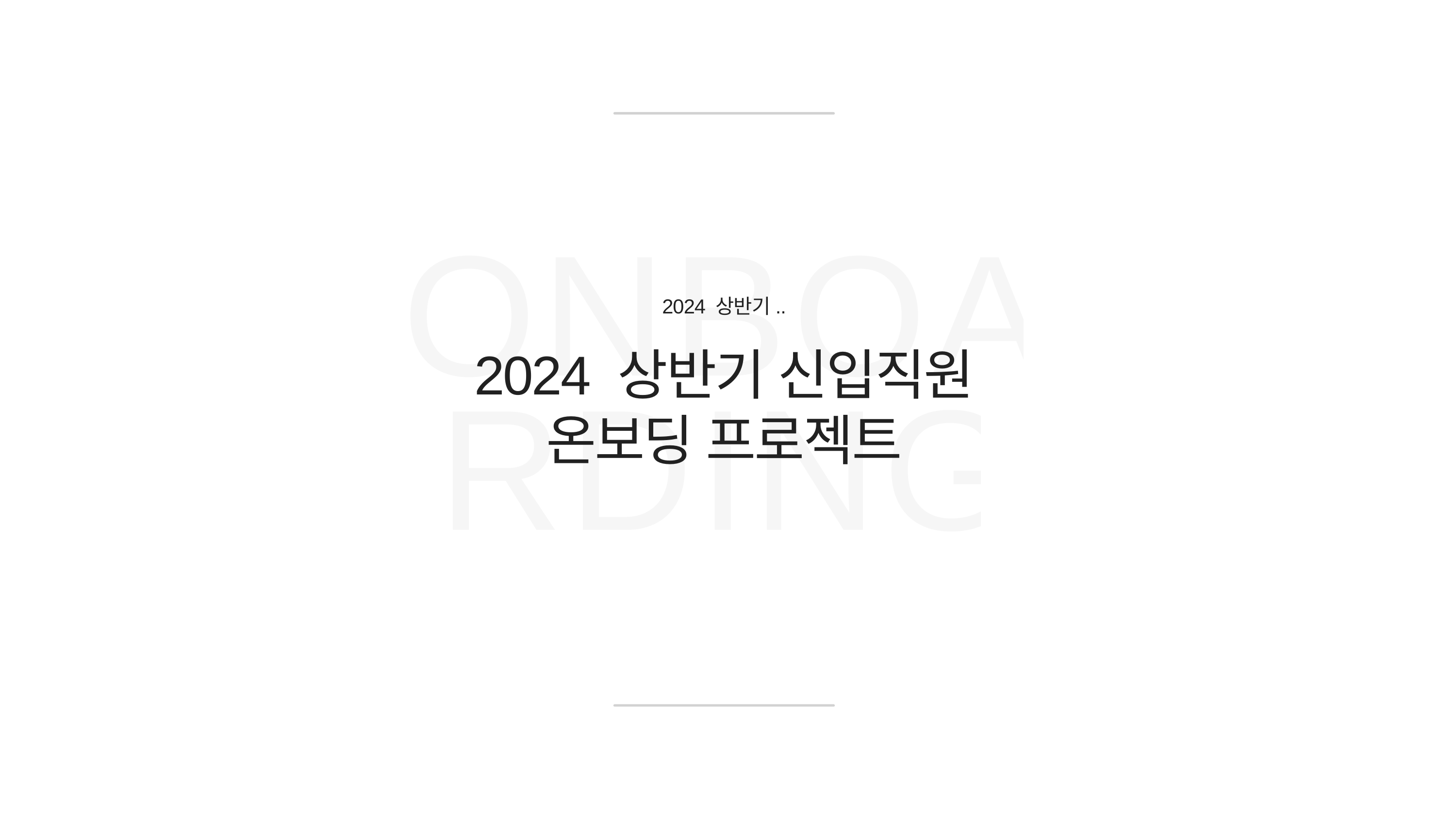

ONBOARDING
2024 상반기..
2024 상반기 신입직원
온보딩 프로젝트